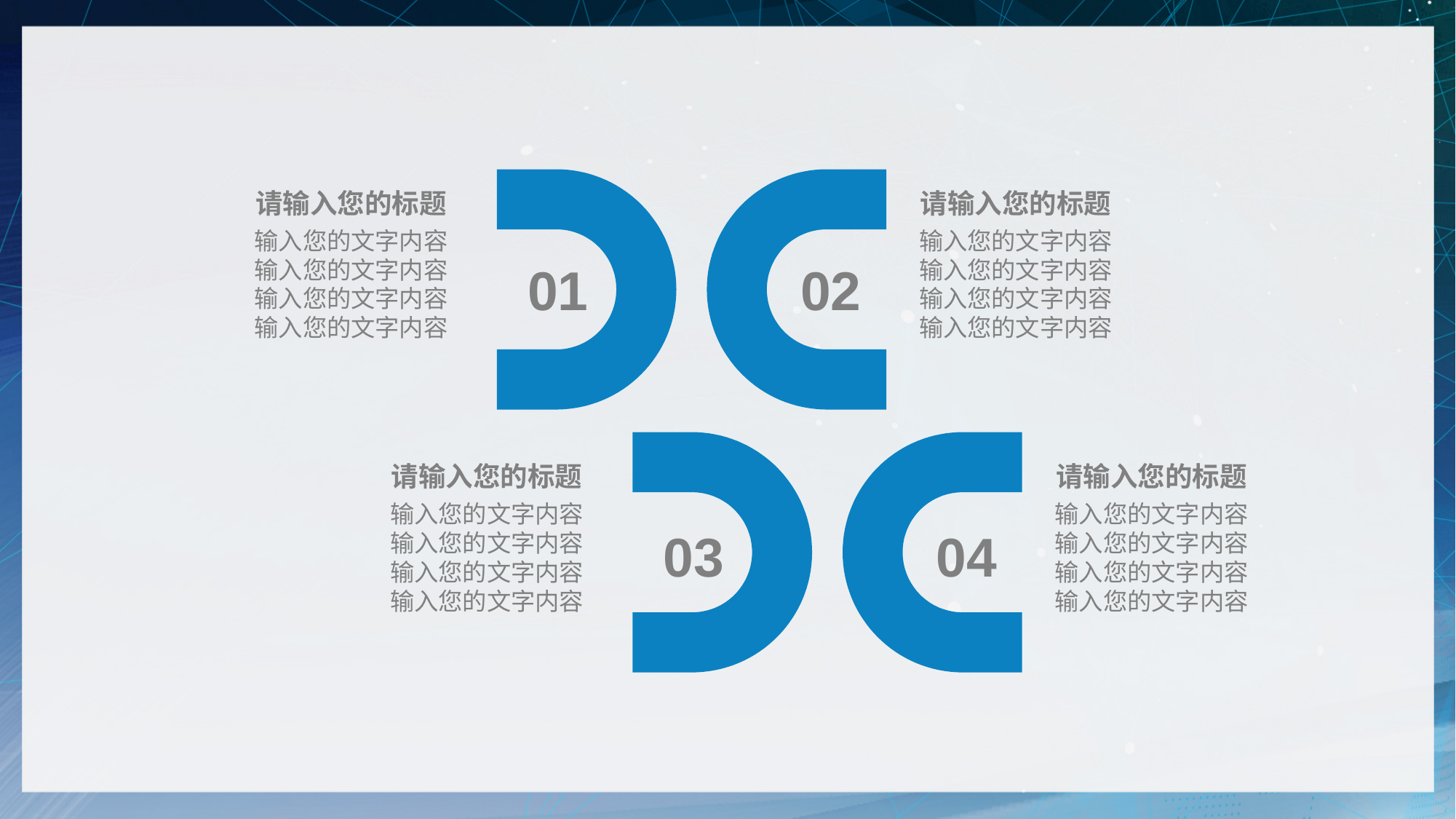

请输入您的标题
请输入您的标题
输入您的文字内容
输入您的文字内容
输入您的文字内容
输入您的文字内容

输入您的文字内容
输入您的文字内容
输入您的文字内容
输入您的文字内容

01
02

请输入您的标题
请输入您的标题
输入您的文字内容
输入您的文字内容
输入您的文字内容
输入您的文字内容

输入您的文字内容
输入您的文字内容
输入您的文字内容
输入您的文字内容

03
04